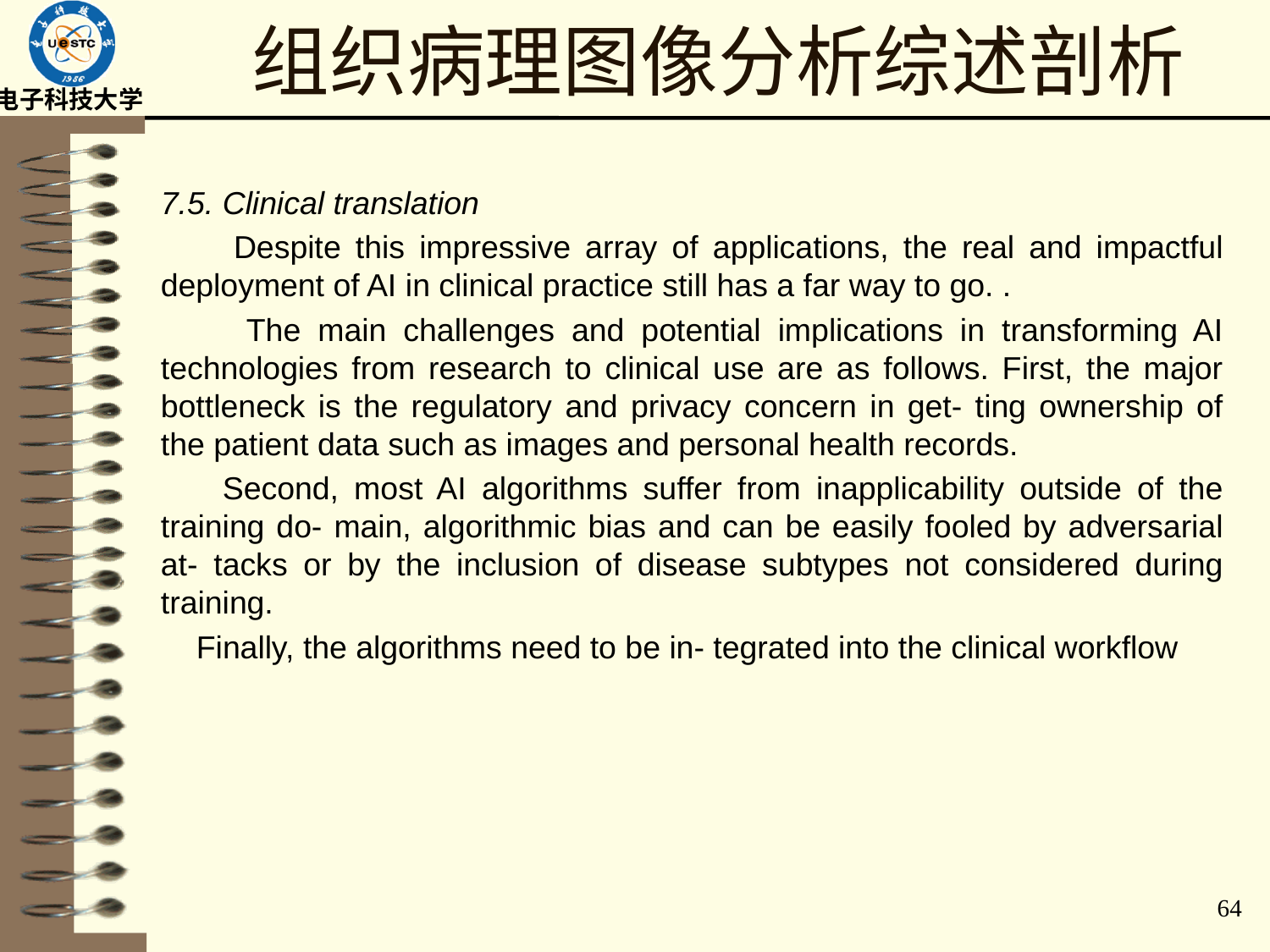

# 组织病理图像分析综述剖析
7.5. Clinical translation
     Despite this impressive array of applications, the real and impactful deployment of AI in clinical practice still has a far way to go. .
     The main challenges and potential implications in transforming AI technologies from research to clinical use are as follows. First, the major bottleneck is the regulatory and privacy concern in get- ting ownership of the patient data such as images and personal health records.
    Second, most AI algorithms suffer from inapplicability outside of the training do- main, algorithmic bias and can be easily fooled by adversarial at- tacks or by the inclusion of disease subtypes not considered during training.
    Finally, the algorithms need to be in- tegrated into the clinical workflow
64